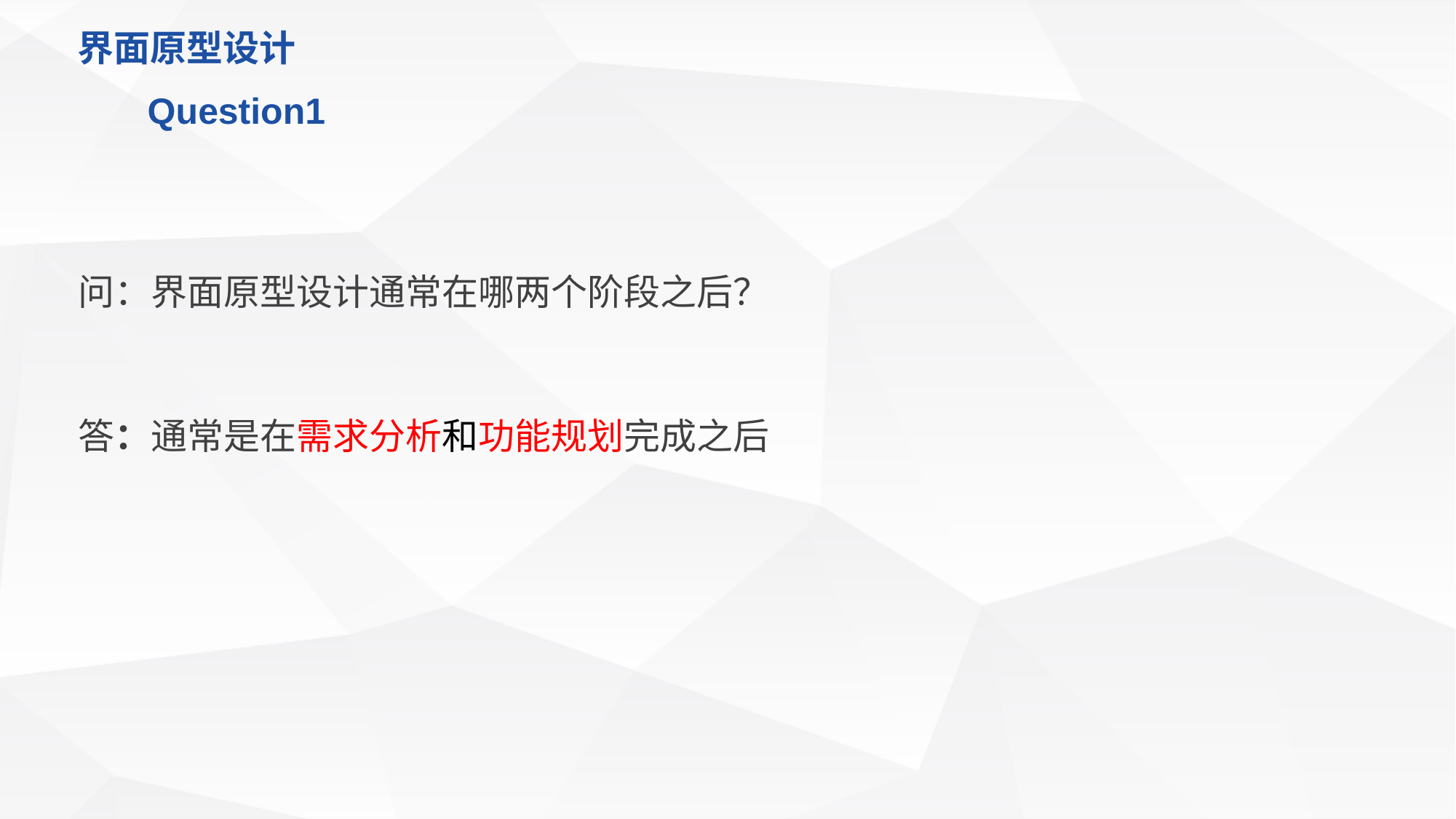

界面原型设计
Question1
问：界面原型设计通常在哪两个阶段之后？
答：通常是在需求分析和功能规划完成之后